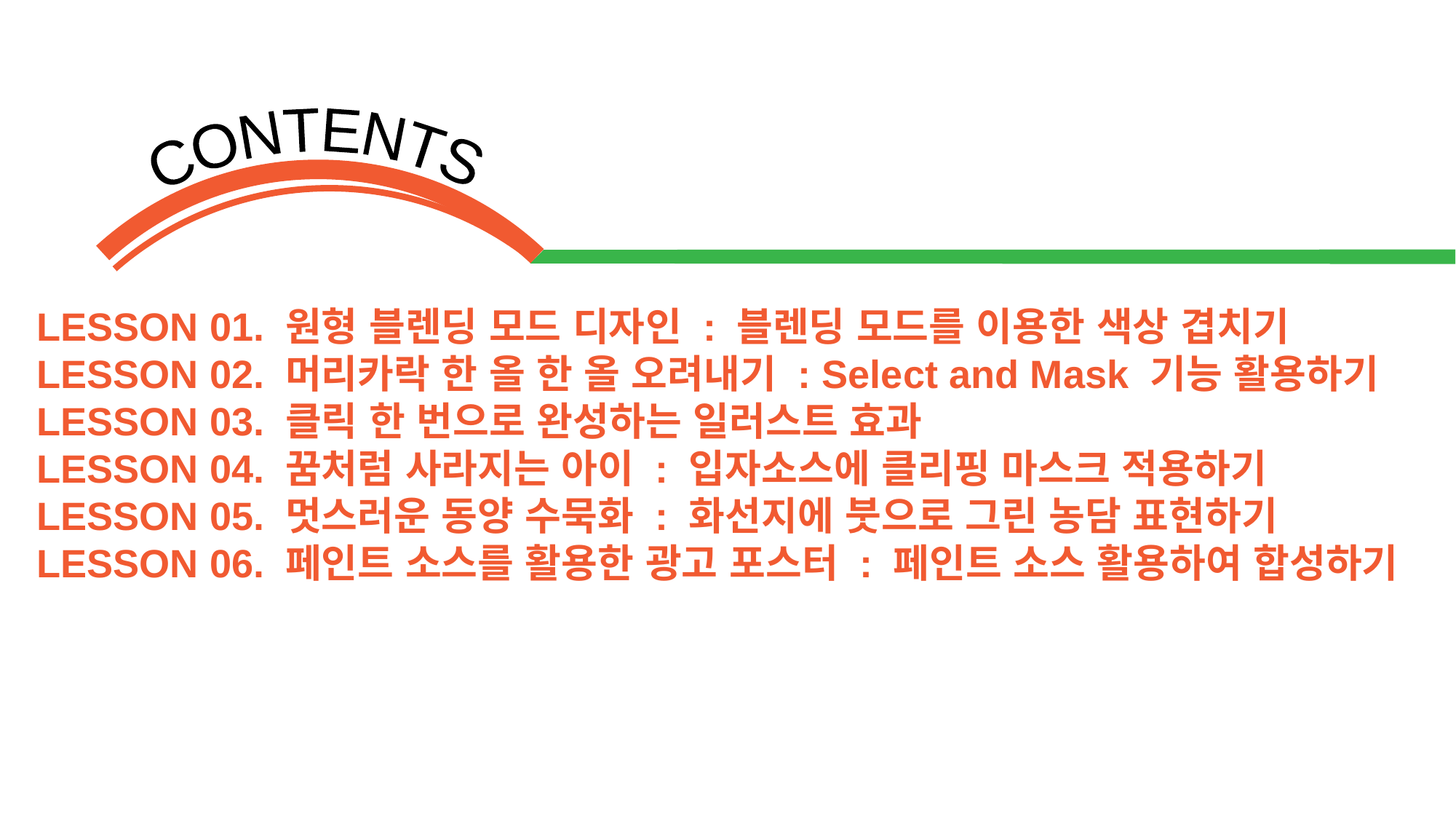

LESSON 01. 원형 블렌딩 모드 디자인 : 블렌딩 모드를 이용한 색상 겹치기
LESSON 02. 머리카락 한 올 한 올 오려내기 : Select and Mask 기능 활용하기
LESSON 03. 클릭 한 번으로 완성하는 일러스트 효과
LESSON 04. 꿈처럼 사라지는 아이 : 입자소스에 클리핑 마스크 적용하기
LESSON 05. 멋스러운 동양 수묵화 : 화선지에 붓으로 그린 농담 표현하기
LESSON 06. 페인트 소스를 활용한 광고 포스터 : 페인트 소스 활용하여 합성하기